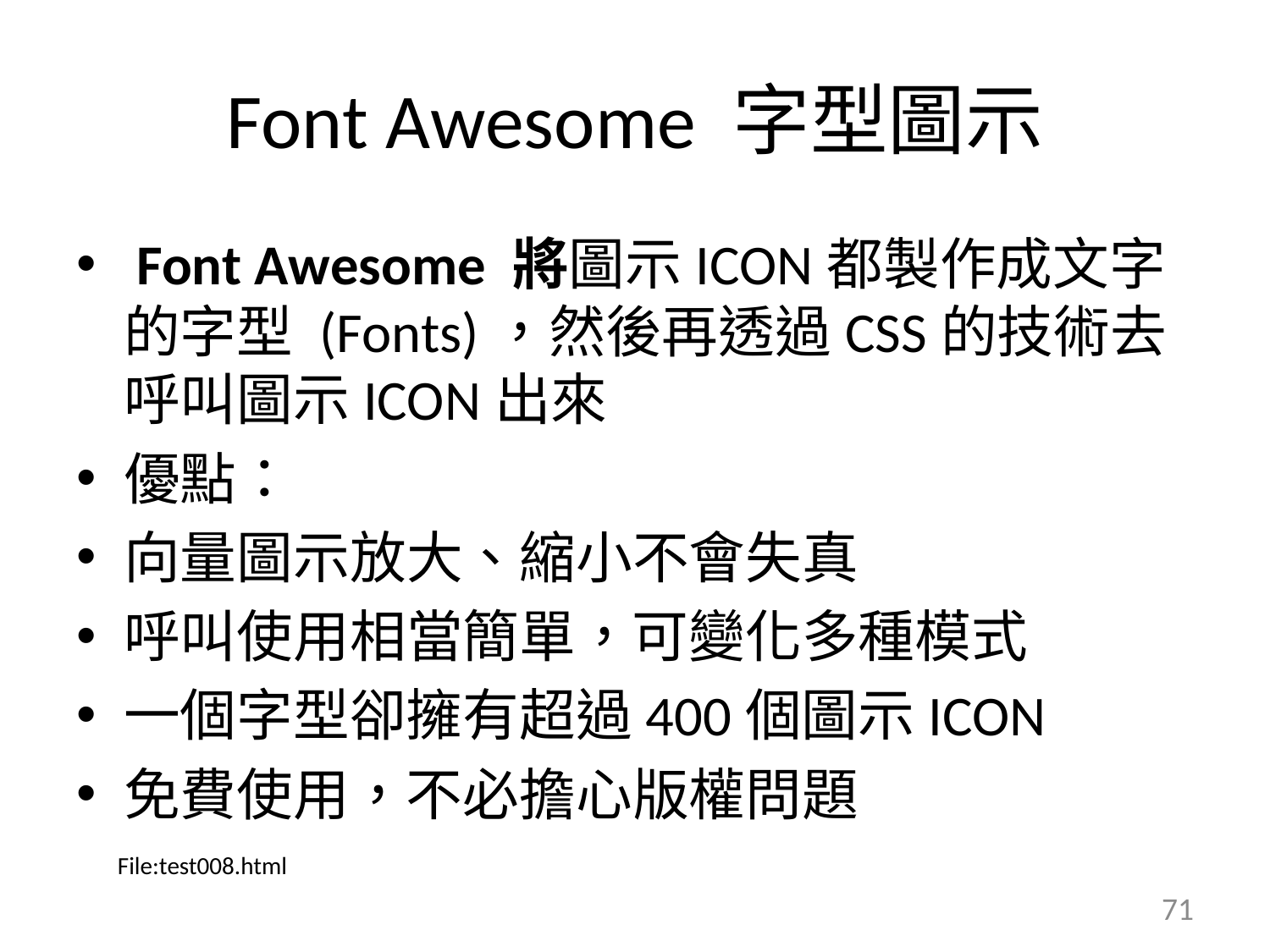

# Font Awesome 字型圖示
 Font Awesome 將圖示ICON都製作成文字的字型 (Fonts)，然後再透過CSS的技術去呼叫圖示ICON出來
優點：
向量圖示放大、縮小不會失真
呼叫使用相當簡單，可變化多種模式
一個字型卻擁有超過400個圖示ICON
免費使用，不必擔心版權問題

File:test008.html

71